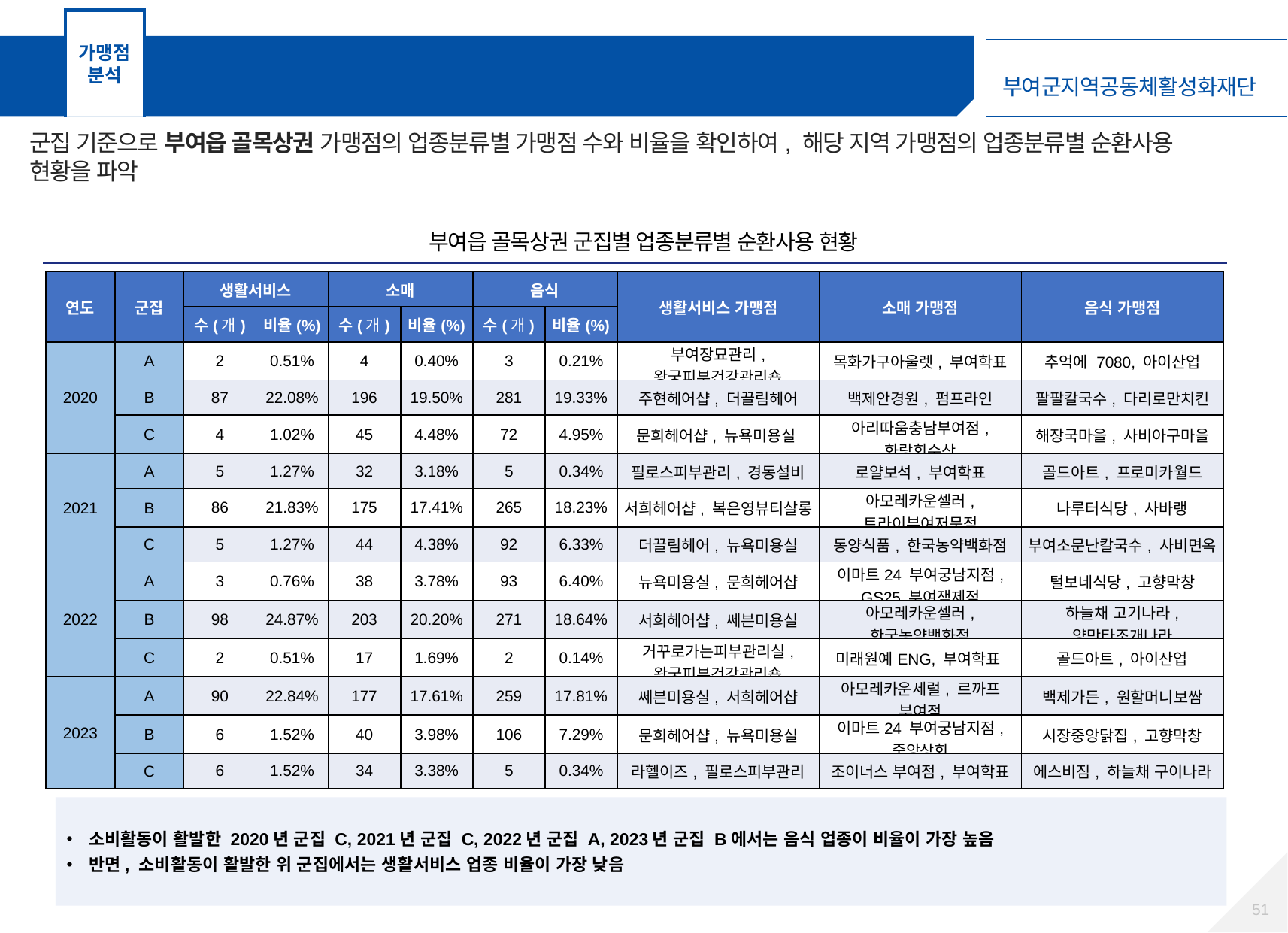

가맹점
분석
가맹점 군집분석 – 부여읍 골목상권 가맹점
군집 기준으로 부여읍 골목상권 가맹점의 업종분류별 가맹점 수와 비율을 확인하여, 해당 지역 가맹점의 업종분류별 순환사용 현황을 파악
부여읍 골목상권 군집별 업종분류별 순환사용 현황
| 연도 | 군집 | 생활서비스 |  | 소매 |  | 음식 |  | 생활서비스 가맹점 | 소매 가맹점 | 음식 가맹점 |
| --- | --- | --- | --- | --- | --- | --- | --- | --- | --- | --- |
| 연도 | 군집 | 수(개) | 비율(%) | 수(개) | 비율(%) | 수(개) | 비율(%) |  |  |  |
| 2020 | A | 2 | 0.51% | 4 | 0.40% | 3 | 0.21% | 부여장묘관리, 왕궁피부건강관리숍 | 목화가구아울렛, 부여학표 | 추억에 7080, 아이산업 |
|  | B | 87 | 22.08% | 196 | 19.50% | 281 | 19.33% | 주현헤어샵, 더끌림헤어 | 백제안경원, 펌프라인 | 팔팔칼국수, 다리로만치킨 |
|  | C | 4 | 1.02% | 45 | 4.48% | 72 | 4.95% | 문희헤어샵, 뉴욕미용실 | 아리따움충남부여점, 화랑회수산 | 해장국마을, 사비아구마을 |
| 2021 | A | 5 | 1.27% | 32 | 3.18% | 5 | 0.34% | 필로스피부관리, 경동설비 | 로얄보석, 부여학표 | 골드아트, 프로미카월드 |
|  | B | 86 | 21.83% | 175 | 17.41% | 265 | 18.23% | 서희헤어샵, 복은영뷰티살롱 | 아모레카운셀러, 트라이부여저문점 | 나루터식당, 사바랭 |
|  | C | 5 | 1.27% | 44 | 4.38% | 92 | 6.33% | 더끌림헤어, 뉴욕미용실 | 동양식품, 한국농약백화점 | 부여소문난칼국수, 사비면옥 |
| 2022 | A | 3 | 0.76% | 38 | 3.78% | 93 | 6.40% | 뉴욕미용실, 문희헤어샵 | 이마트24 부여궁남지점, GS25 부여잭제점 | 털보네식당, 고향막창 |
|  | B | 98 | 24.87% | 203 | 20.20% | 271 | 18.64% | 서희헤어샵, 쎄븐미용실 | 아모레카운셀러, 한국농약백화점 | 하늘채 고기나라, 양만타조개나라 |
|  | C | 2 | 0.51% | 17 | 1.69% | 2 | 0.14% | 거꾸로가는피부관리실, 왕궁피부건강관리숍 | 미래원예ENG, 부여학표 | 골드아트, 아이산업 |
| 2023 | A | 90 | 22.84% | 177 | 17.61% | 259 | 17.81% | 쎄븐미용실, 서희헤어샵 | 아모레카운세럴, 르까프 부여점 | 백제가든, 원할머니보쌈 |
|  | B | 6 | 1.52% | 40 | 3.98% | 106 | 7.29% | 문희헤어샵, 뉴욕미용실 | 이마트24 부여궁남지점, 중앙상회 | 시장중앙닭집, 고향막창 |
|  | C | 6 | 1.52% | 34 | 3.38% | 5 | 0.34% | 라헬이즈, 필로스피부관리 | 조이너스 부여점, 부여학표 | 에스비짐, 하늘채 구이나라 |
소비활동이 활발한 2020년 군집 C, 2021년 군집 C, 2022년 군집 A, 2023년 군집 B에서는 음식 업종이 비율이 가장 높음
반면, 소비활동이 활발한 위 군집에서는 생활서비스 업종 비율이 가장 낮음
51